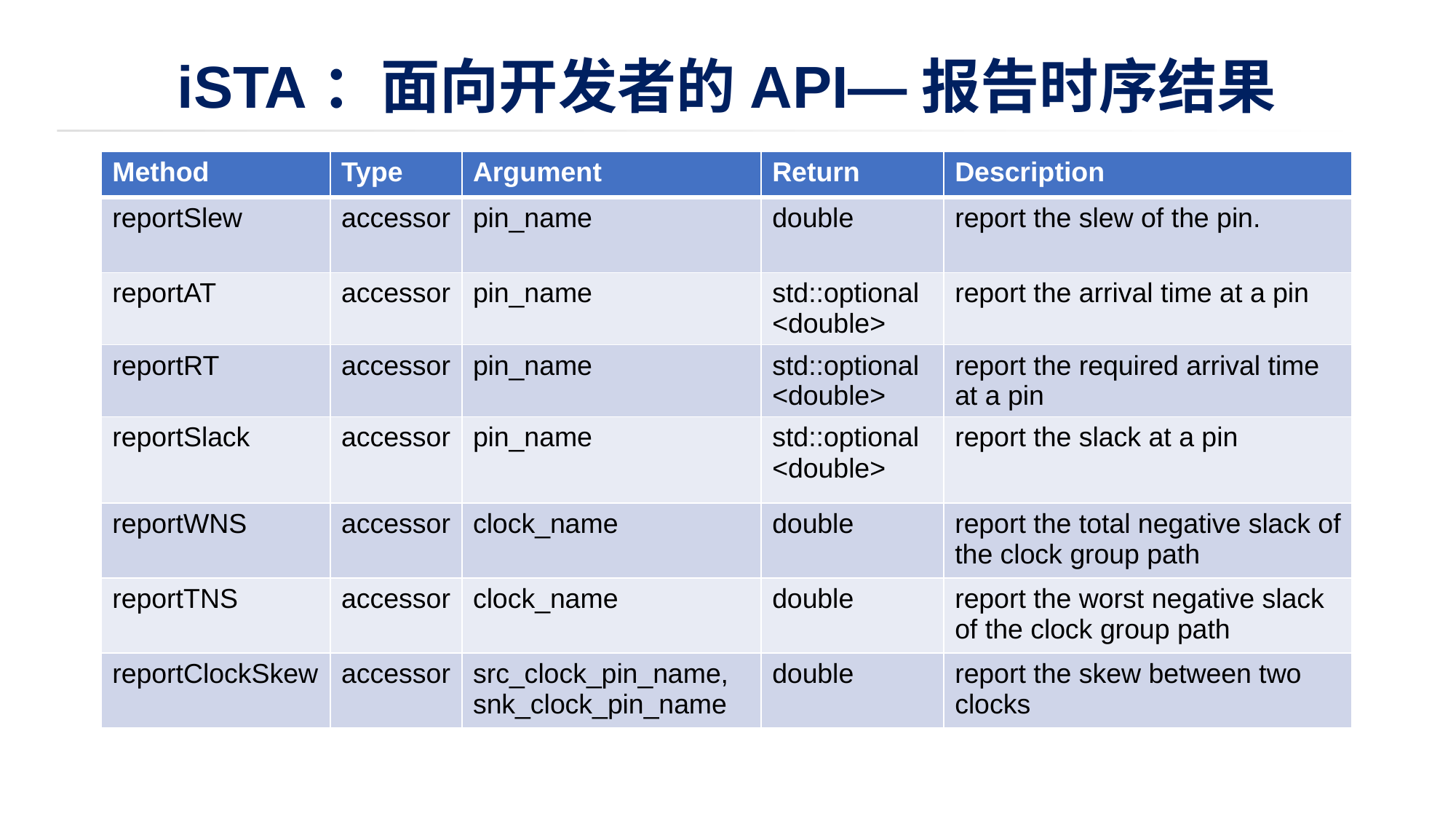

# iSTA：面向开发者的API—报告时序结果
| Method | Type | Argument | Return | Description |
| --- | --- | --- | --- | --- |
| reportSlew | accessor | pin\_name | double | report the slew of the pin. |
| reportAT | accessor | pin\_name | std::optional<double> | report the arrival time at a pin |
| reportRT | accessor | pin\_name | std::optional<double> | report the required arrival time at a pin |
| reportSlack | accessor | pin\_name | std::optional<double> | report the slack at a pin |
| reportWNS | accessor | clock\_name | double | report the total negative slack of the clock group path |
| reportTNS | accessor | clock\_name | double | report the worst negative slack of the clock group path |
| reportClockSkew | accessor | src\_clock\_pin\_name, snk\_clock\_pin\_name | double | report the skew between two clocks |